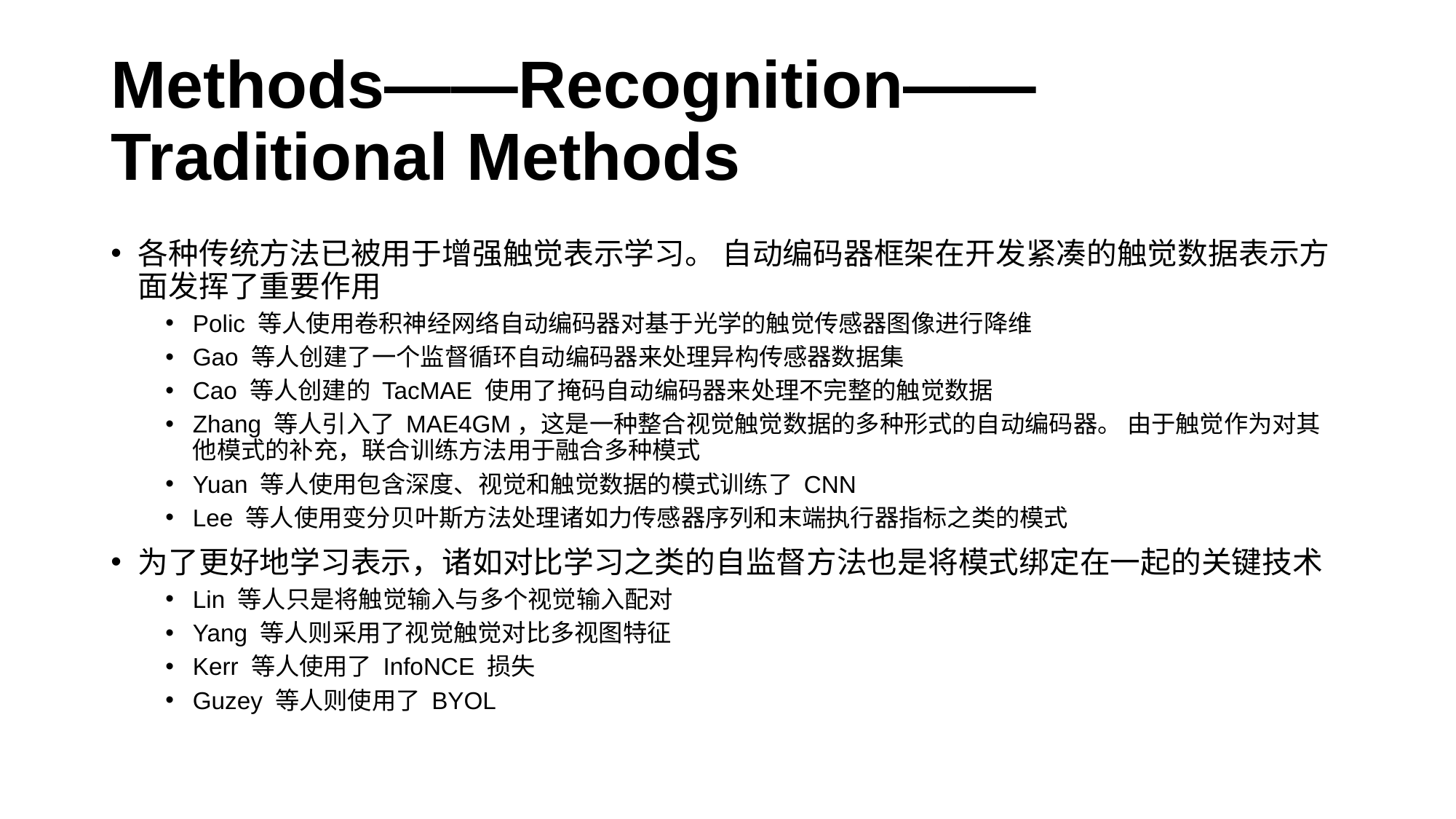

# Methods——Recognition——Traditional Methods
各种传统方法已被用于增强触觉表示学习。 自动编码器框架在开发紧凑的触觉数据表示方面发挥了重要作用
Polic 等人使用卷积神经网络自动编码器对基于光学的触觉传感器图像进行降维
Gao 等人创建了一个监督循环自动编码器来处理异构传感器数据集
Cao 等人创建的 TacMAE 使用了掩码自动编码器来处理不完整的触觉数据
Zhang 等人引入了 MAE4GM，这是一种整合视觉触觉数据的多种形式的自动编码器。 由于触觉作为对其他模式的补充，联合训练方法用于融合多种模式
Yuan 等人使用包含深度、视觉和触觉数据的模式训练了 CNN
Lee 等人使用变分贝叶斯方法处理诸如力传感器序列和末端执行器指标之类的模式
为了更好地学习表示，诸如对比学习之类的自监督方法也是将模式绑定在一起的关键技术
Lin 等人只是将触觉输入与多个视觉输入配对
Yang 等人则采用了视觉触觉对比多视图特征
Kerr 等人使用了 InfoNCE 损失
Guzey 等人则使用了 BYOL